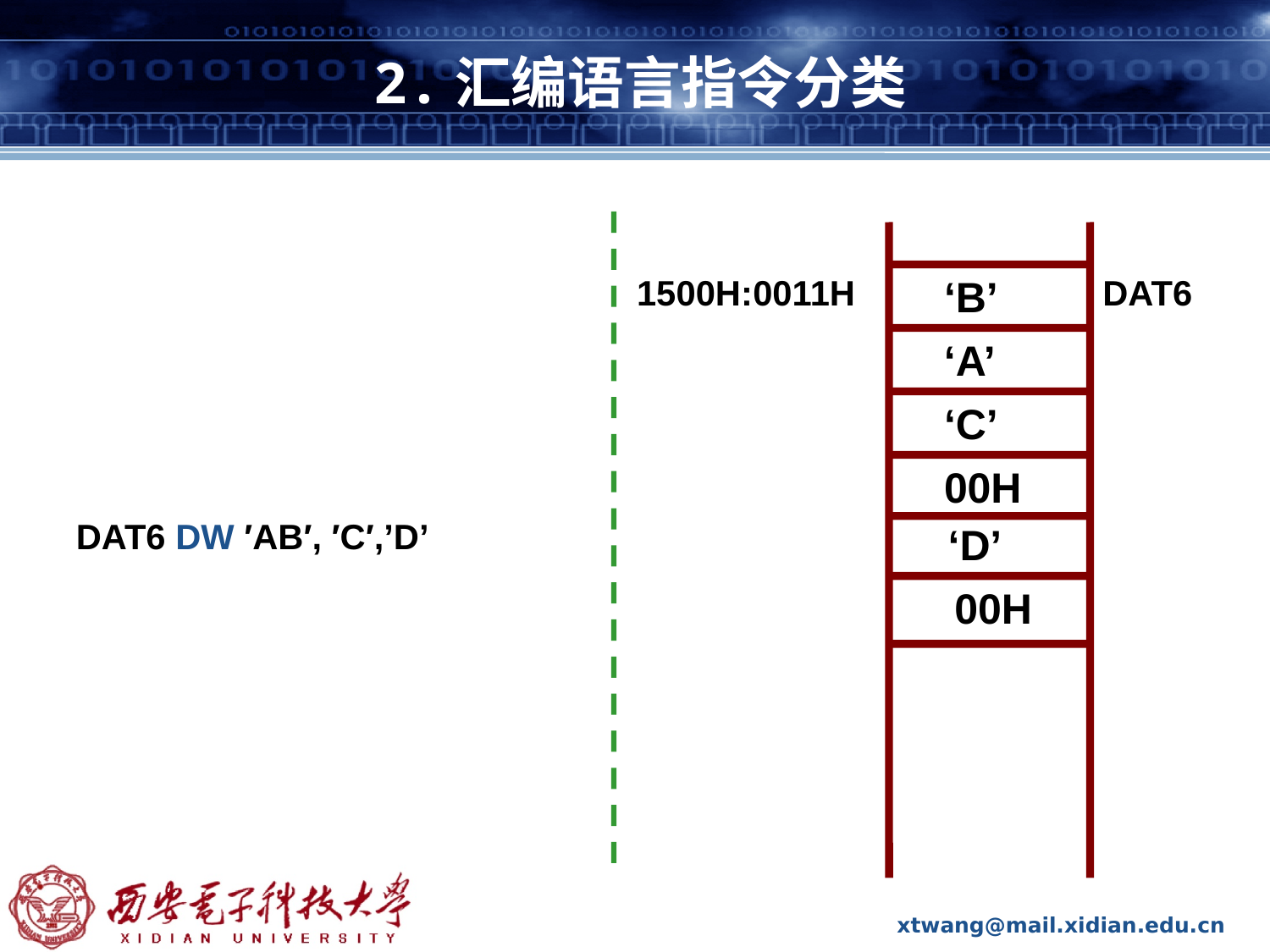

# 2.汇编语言指令分类

1500H:0011H

‘B’
DAT6

‘A’

‘C’

00H
DAT6 DW ′AB′, ′C′,’D’
‘D’

00H